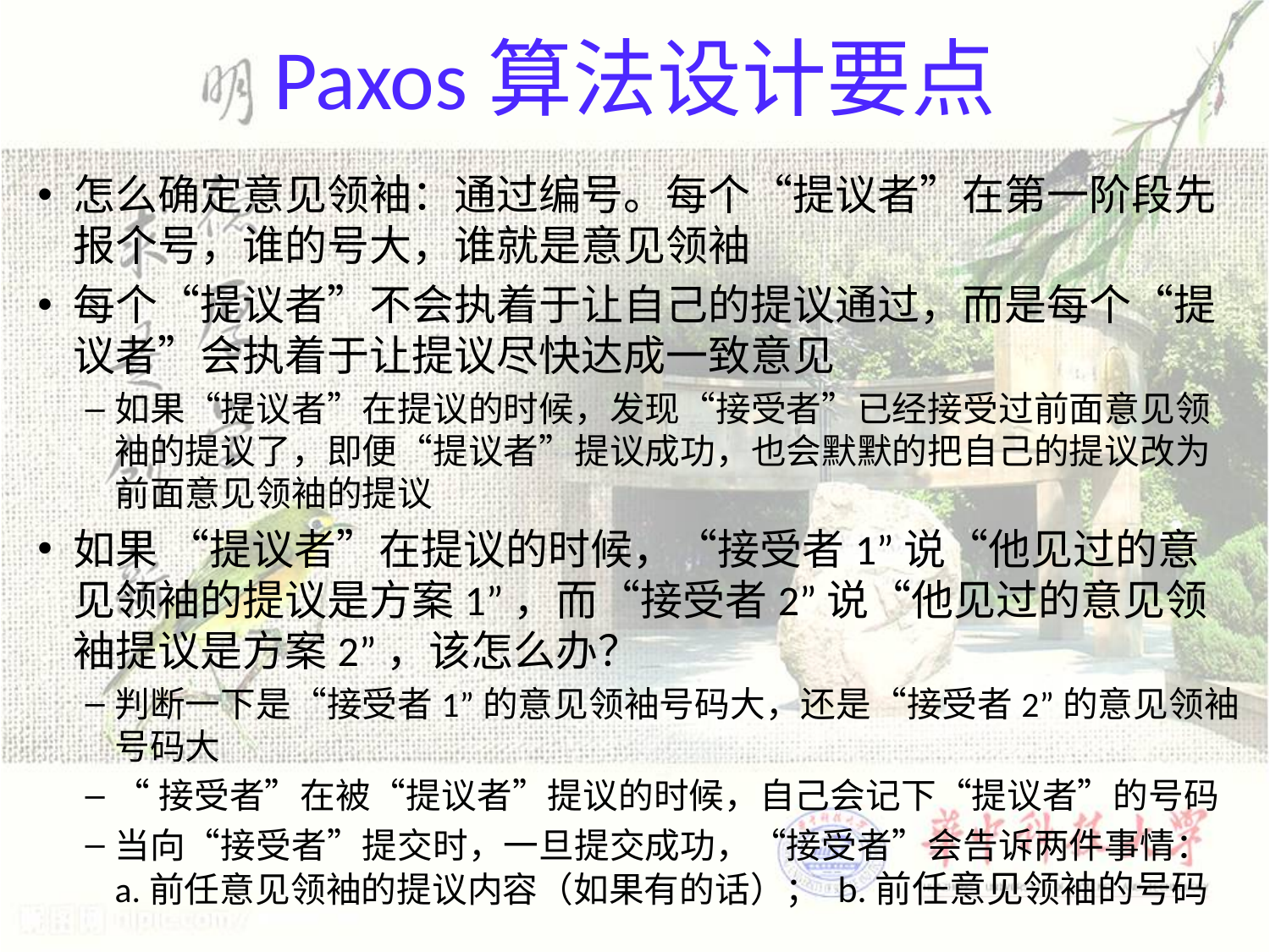

# Paxos算法设计要点
怎么确定意见领袖：通过编号。每个“提议者”在第一阶段先报个号，谁的号大，谁就是意见领袖
每个“提议者”不会执着于让自己的提议通过，而是每个“提议者”会执着于让提议尽快达成一致意见
如果“提议者”在提议的时候，发现“接受者”已经接受过前面意见领袖的提议了，即便“提议者”提议成功，也会默默的把自己的提议改为前面意见领袖的提议
如果 “提议者”在提议的时候，“接受者1”说“他见过的意见领袖的提议是方案1”，而“接受者2”说“他见过的意见领袖提议是方案2”，该怎么办？
判断一下是“接受者1”的意见领袖号码大，还是“接受者2”的意见领袖号码大
“接受者”在被“提议者”提议的时候，自己会记下“提议者”的号码
当向“接受者”提交时，一旦提交成功，“接受者”会告诉两件事情：a.前任意见领袖的提议内容（如果有的话）； b.前任意见领袖的号码